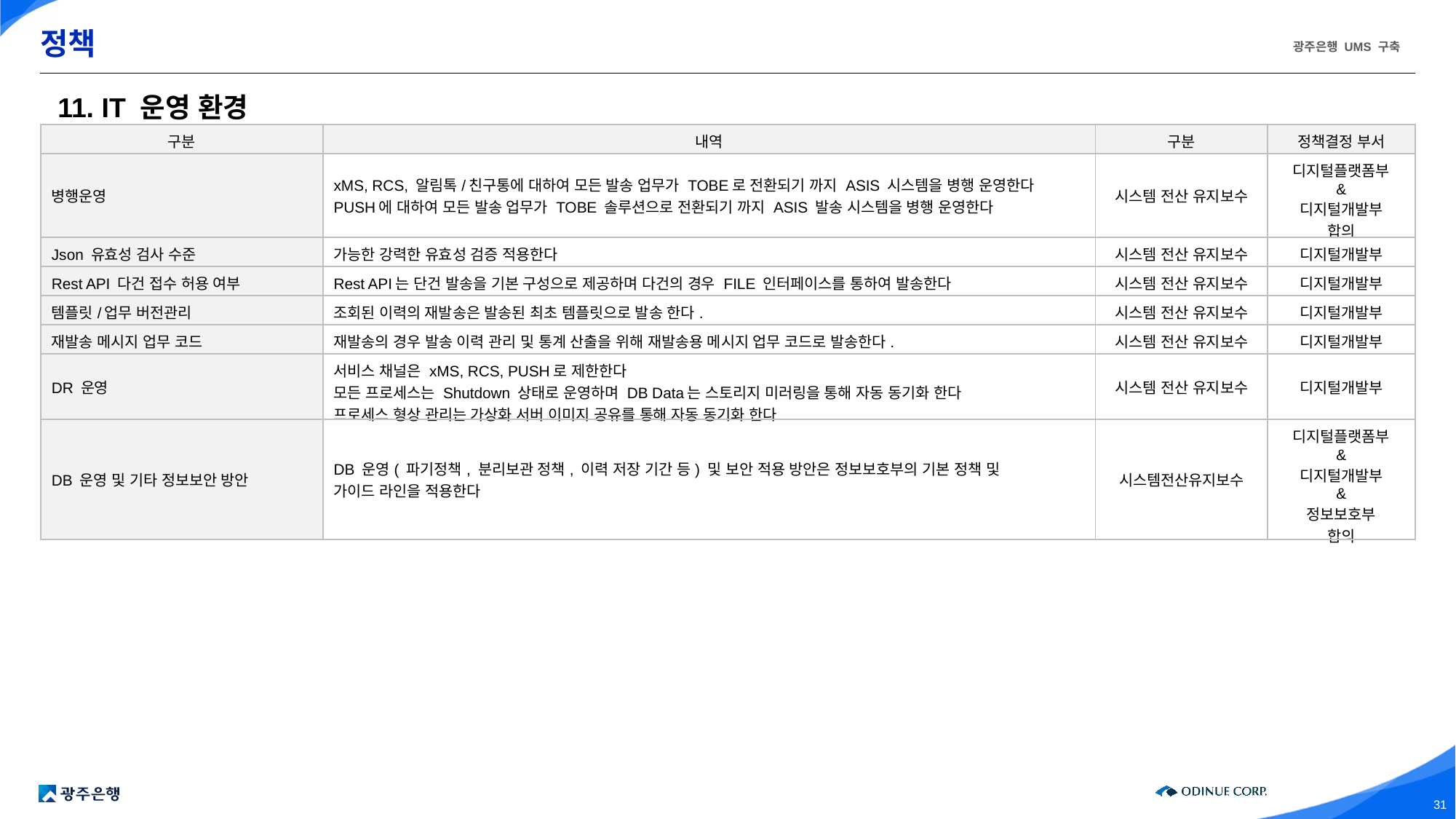

# 정책
11. IT 운영 환경
| 구분 | 내역 | 구분 | 정책결정 부서 |
| --- | --- | --- | --- |
| 병행운영 | xMS, RCS, 알림톡/친구통에 대하여 모든 발송 업무가 TOBE로 전환되기 까지 ASIS 시스템을 병행 운영한다 PUSH에 대하여 모든 발송 업무가 TOBE 솔루션으로 전환되기 까지 ASIS 발송 시스템을 병행 운영한다 | 시스템 전산 유지보수 | 디지털플랫폼부 & 디지털개발부 합의 |
| Json 유효성 검사 수준 | 가능한 강력한 유효성 검증 적용한다 | 시스템 전산 유지보수 | 디지털개발부 |
| Rest API 다건 접수 허용 여부 | Rest API는 단건 발송을 기본 구성으로 제공하며 다건의 경우 FILE 인터페이스를 통하여 발송한다 | 시스템 전산 유지보수 | 디지털개발부 |
| 템플릿/업무 버전관리 | 조회된 이력의 재발송은 발송된 최초 템플릿으로 발송 한다. | 시스템 전산 유지보수 | 디지털개발부 |
| 재발송 메시지 업무 코드 | 재발송의 경우 발송 이력 관리 및 통계 산출을 위해 재발송용 메시지 업무 코드로 발송한다. | 시스템 전산 유지보수 | 디지털개발부 |
| DR 운영 | 서비스 채널은 xMS, RCS, PUSH로 제한한다 모든 프로세스는 Shutdown 상태로 운영하며 DB Data는 스토리지 미러링을 통해 자동 동기화 한다 프로세스 형상 관리는 가상화 서버 이미지 공유를 통해 자동 동기화 한다 | 시스템 전산 유지보수 | 디지털개발부 |
| DB 운영 및 기타 정보보안 방안 | DB 운영( 파기정책, 분리보관 정책, 이력 저장 기간 등) 및 보안 적용 방안은 정보보호부의 기본 정책 및 가이드 라인을 적용한다 | 시스템전산유지보수 | 디지털플랫폼부 & 디지털개발부 & 정보보호부 합의 |